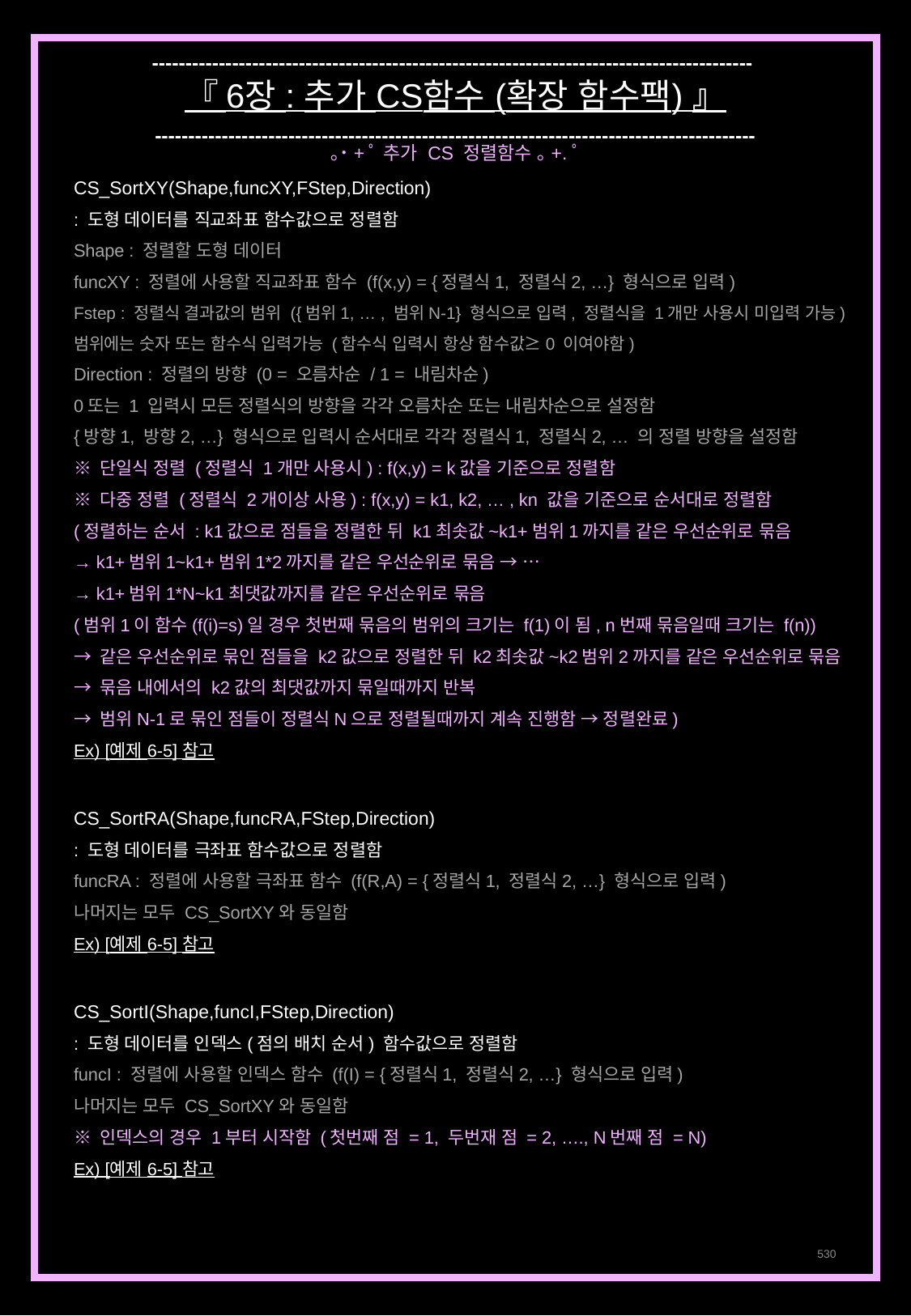

------------------------------------------------------------------------------------------
『 6장 : 추가 CS함수 (확장 함수팩) 』
------------------------------------------------------------------------------------------
｡˙+ﾟ 추가 CS 정렬함수 ｡+.ﾟ
CS_SortXY(Shape,funcXY,FStep,Direction)
: 도형 데이터를 직교좌표 함수값으로 정렬함
Shape : 정렬할 도형 데이터
funcXY : 정렬에 사용할 직교좌표 함수 (f(x,y) = {정렬식1, 정렬식2, …} 형식으로 입력)
Fstep : 정렬식 결과값의 범위 ({범위1, … , 범위N-1} 형식으로 입력, 정렬식을 1개만 사용시 미입력 가능)
범위에는 숫자 또는 함수식 입력가능 (함수식 입력시 항상 함수값≥0 이여야함)
Direction : 정렬의 방향 (0 = 오름차순 / 1 = 내림차순)
0또는 1 입력시 모든 정렬식의 방향을 각각 오름차순 또는 내림차순으로 설정함
{방향1, 방향2, …} 형식으로 입력시 순서대로 각각 정렬식1, 정렬식2, … 의 정렬 방향을 설정함
※ 단일식 정렬 (정렬식 1개만 사용시) : f(x,y) = k값을 기준으로 정렬함
※ 다중 정렬 (정렬식 2개이상 사용) : f(x,y) = k1, k2, … , kn 값을 기준으로 순서대로 정렬함
(정렬하는 순서 : k1값으로 점들을 정렬한 뒤 k1최솟값~k1+범위1까지를 같은 우선순위로 묶음
→ k1+범위1~k1+범위1*2까지를 같은 우선순위로 묶음 → …
→ k1+범위1*N~k1최댓값까지를 같은 우선순위로 묶음
(범위1이 함수(f(i)=s)일 경우 첫번째 묶음의 범위의 크기는 f(1)이 됨, n번째 묶음일때 크기는 f(n))
→ 같은 우선순위로 묶인 점들을 k2값으로 정렬한 뒤 k2최솟값~k2범위2까지를 같은 우선순위로 묶음
→ 묶음 내에서의 k2값의 최댓값까지 묶일때까지 반복
→ 범위N-1로 묶인 점들이 정렬식N으로 정렬될때까지 계속 진행함 → 정렬완료)
Ex) [예제 6-5] 참고

CS_SortRA(Shape,funcRA,FStep,Direction)
: 도형 데이터를 극좌표 함수값으로 정렬함
funcRA : 정렬에 사용할 극좌표 함수 (f(R,A) = {정렬식1, 정렬식2, …} 형식으로 입력)
나머지는 모두 CS_SortXY와 동일함
Ex) [예제 6-5] 참고

CS_SortI(Shape,funcI,FStep,Direction)
: 도형 데이터를 인덱스(점의 배치 순서) 함수값으로 정렬함
funcI : 정렬에 사용할 인덱스 함수 (f(I) = {정렬식1, 정렬식2, …} 형식으로 입력)
나머지는 모두 CS_SortXY와 동일함
※ 인덱스의 경우 1부터 시작함 (첫번째 점 = 1, 두번재 점 = 2, …., N번째 점 = N)
Ex) [예제 6-5] 참고
530